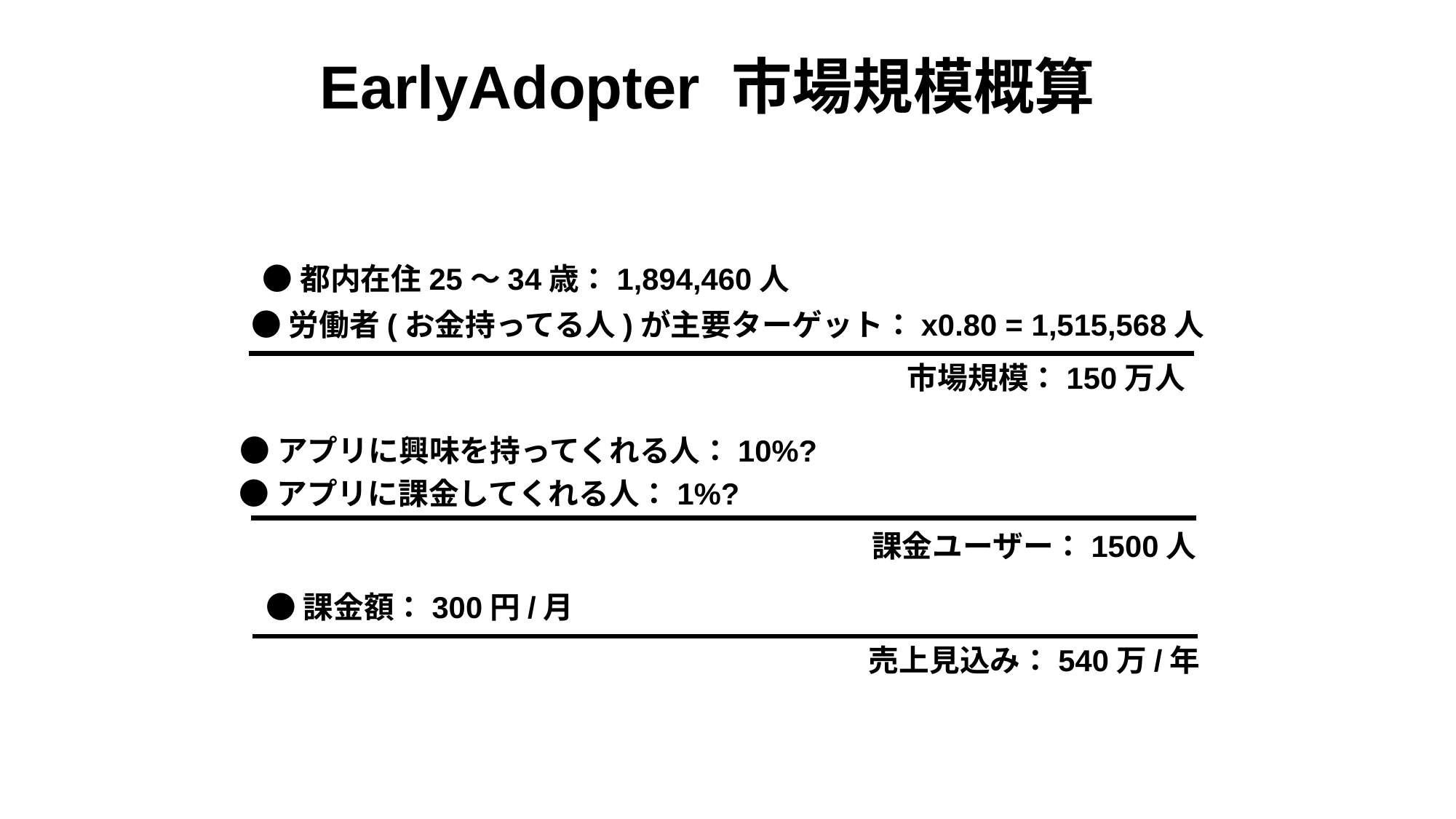

EarlyAdopter 市場規模概算
●都内在住25～34歳：1,894,460人
●労働者(お金持ってる人)が主要ターゲット：x0.80 = 1,515,568人
市場規模：150万人
●アプリに興味を持ってくれる人：10%?
●アプリに課金してくれる人：1%?
課金ユーザー：1500人
●課金額：300円/月
売上見込み：540万/年